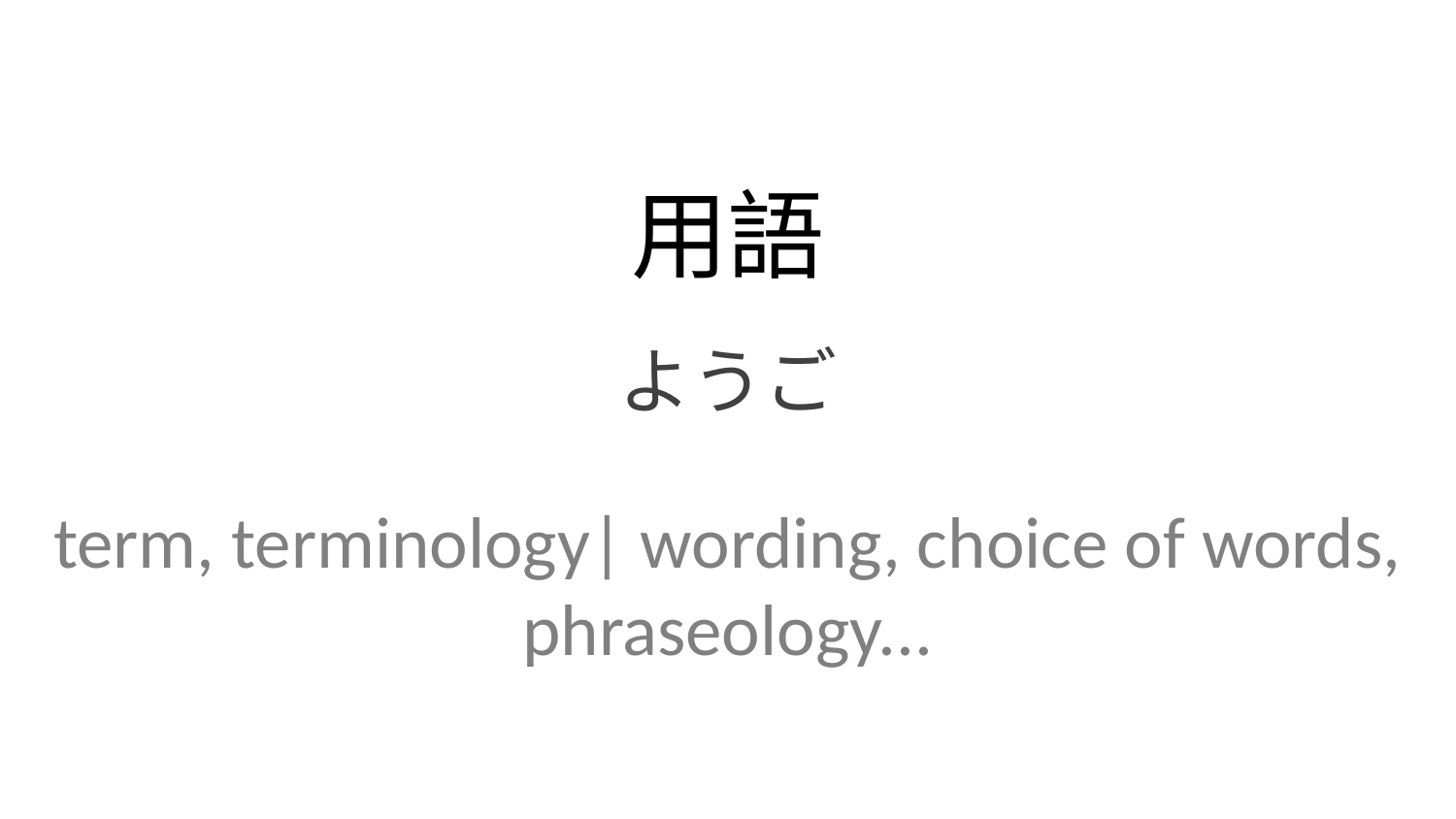

用語

ようご
term, terminology| wording, choice of words, phraseology...